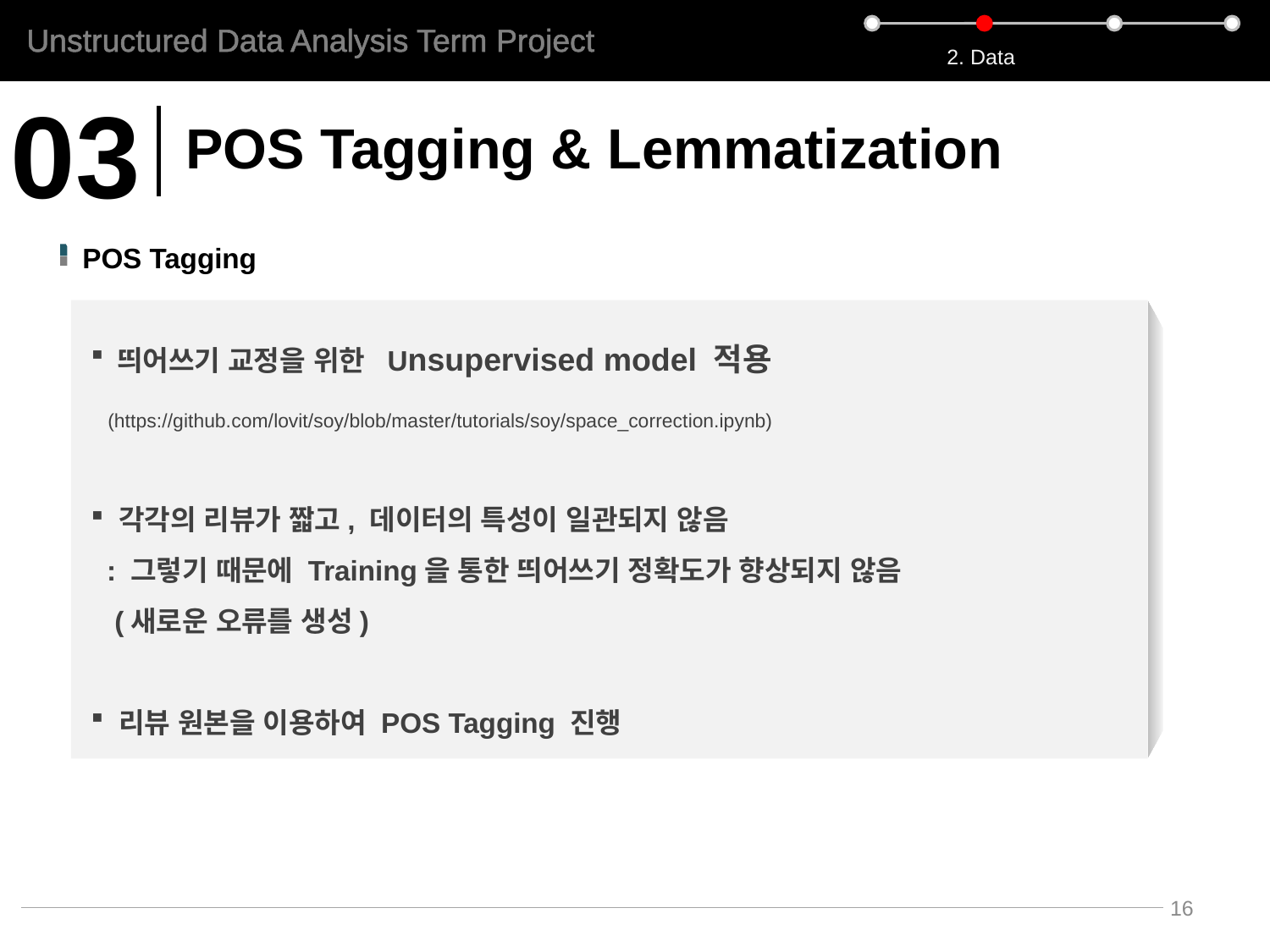

Unstructured Data Analysis Term Project

2. Data
03
POS Tagging & Lemmatization
POS Tagging

 띄어쓰기 교정을 위한  Unsupervised model 적용
  (https://github.com/lovit/soy/blob/master/tutorials/soy/space_correction.ipynb)

 각각의 리뷰가 짧고, 데이터의 특성이 일관되지 않음
  : 그렇기 때문에 Training을 통한 띄어쓰기 정확도가 향상되지 않음
   (새로운 오류를 생성)

 리뷰 원본을 이용하여 POS Tagging 진행

16